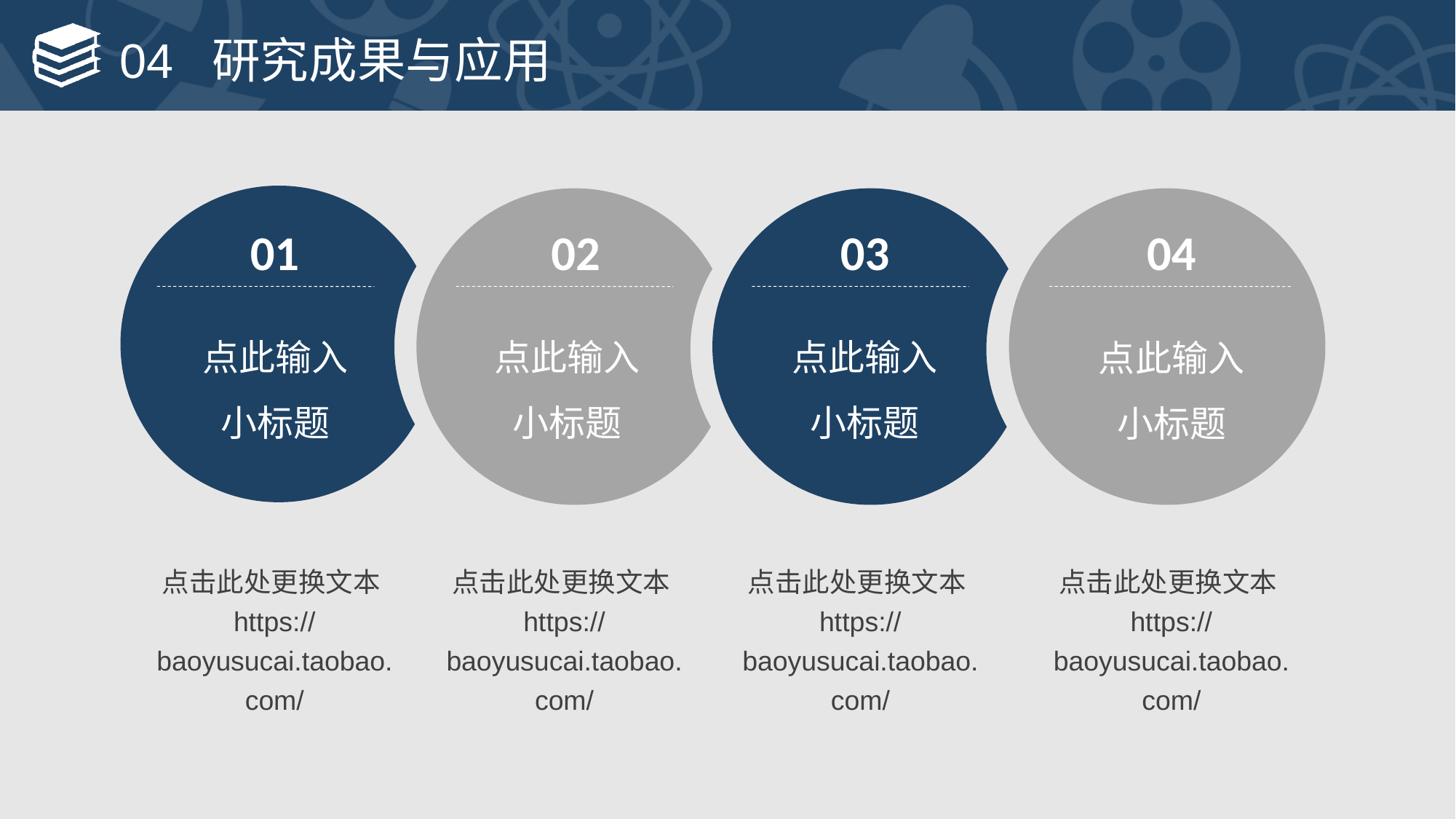

# 04  研究成果与应用

01
02
03
04

点此输入
小标题
点此输入
小标题
点此输入
小标题
点此输入
小标题
点击此处更换文本https://baoyusucai.taobao.com/
点击此处更换文本https://baoyusucai.taobao.com/
点击此处更换文本https://baoyusucai.taobao.com/
点击此处更换文本https://baoyusucai.taobao.com/